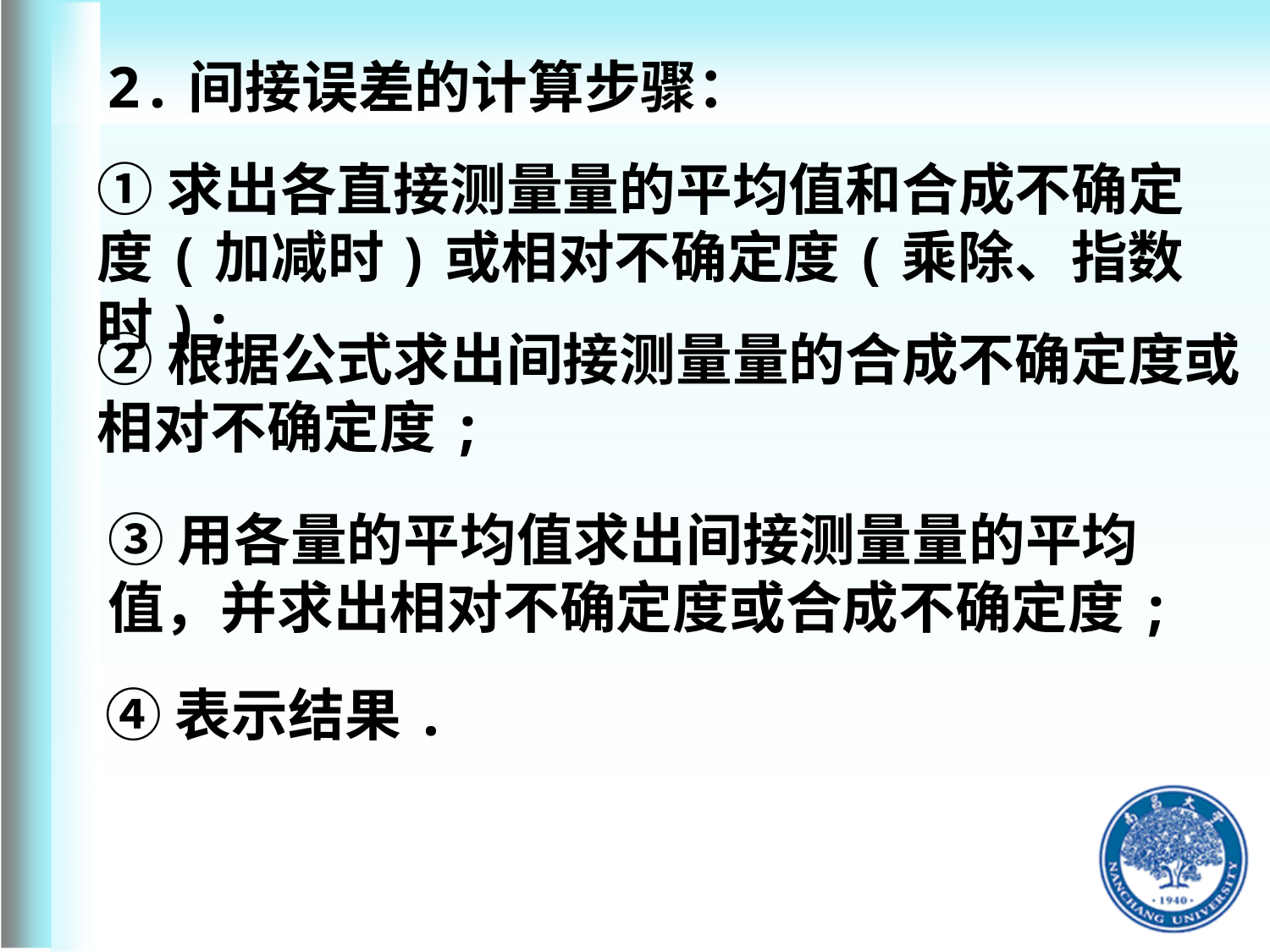

2.间接误差的计算步骤：
①求出各直接测量量的平均值和合成不确定度(加减时)或相对不确定度(乘除、指数时);
②根据公式求出间接测量量的合成不确定度或相对不确定度;
③用各量的平均值求出间接测量量的平均值，并求出相对不确定度或合成不确定度;
④表示结果.